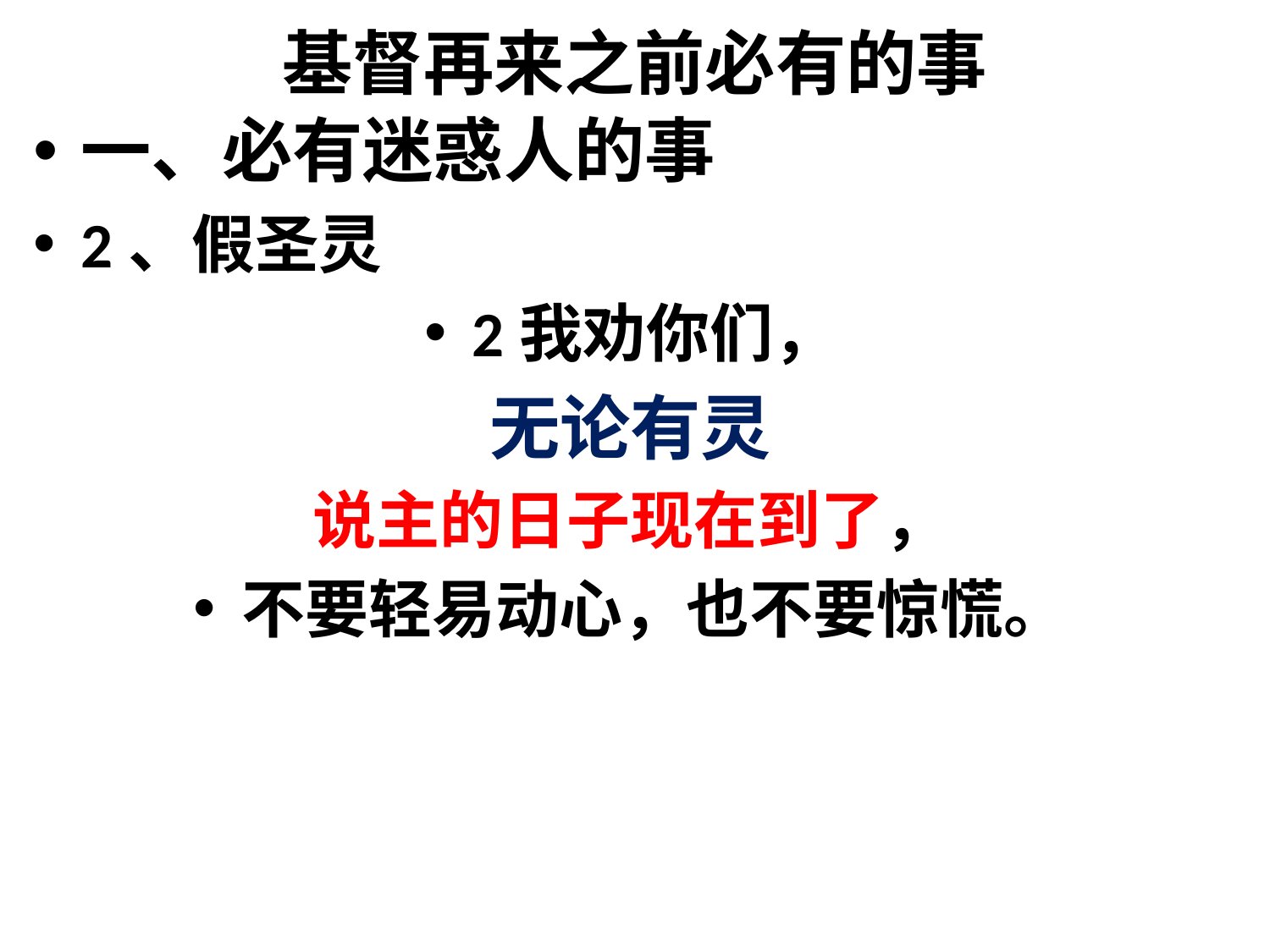

# 基督再来之前必有的事
一、必有迷惑人的事
2、假圣灵
2我劝你们，
无论有灵
说主的日子现在到了，
不要轻易动心，也不要惊慌。